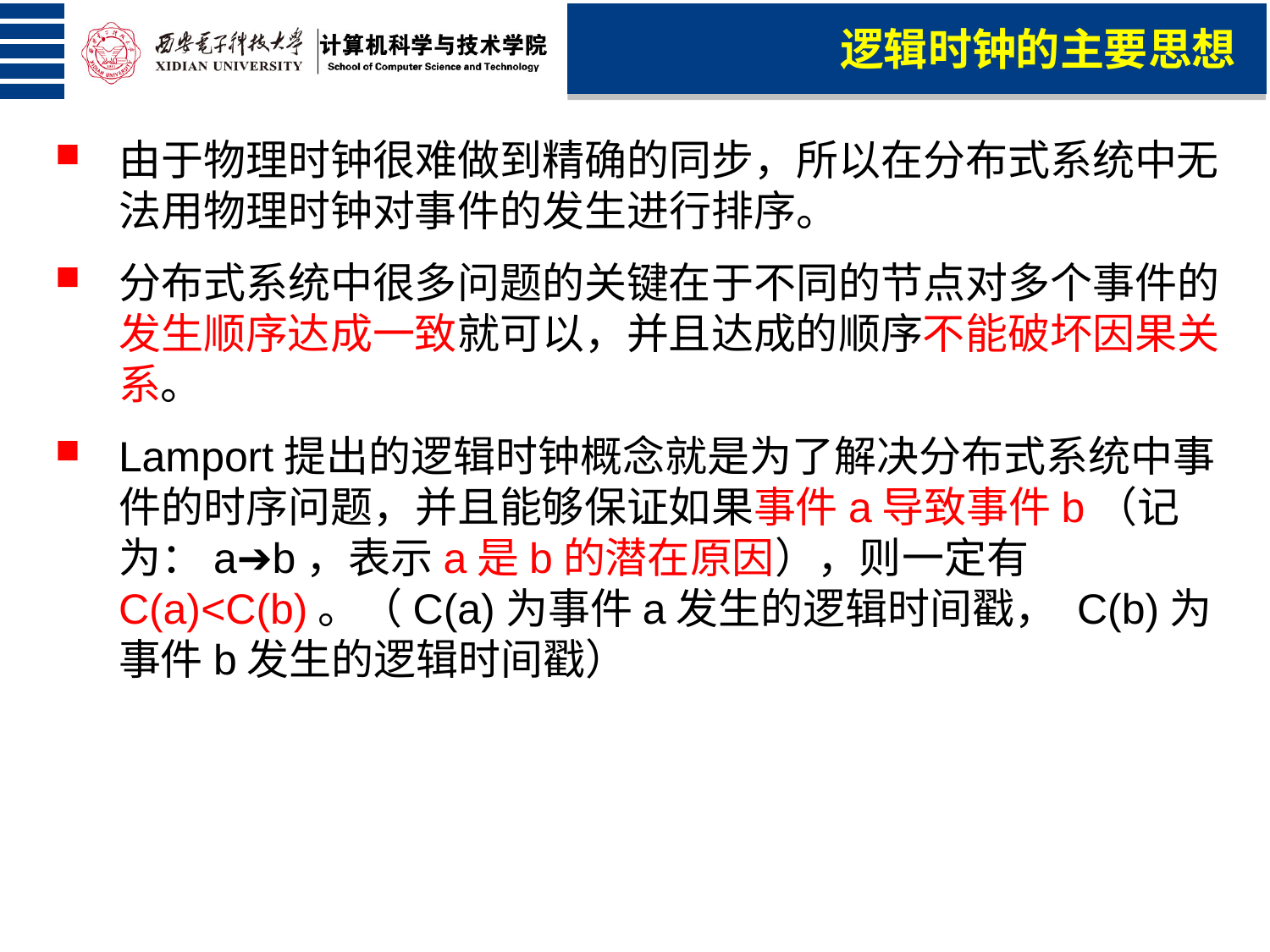

逻辑时钟的主要思想
由于物理时钟很难做到精确的同步，所以在分布式系统中无法用物理时钟对事件的发生进行排序。
分布式系统中很多问题的关键在于不同的节点对多个事件的发生顺序达成一致就可以，并且达成的顺序不能破坏因果关系。
Lamport提出的逻辑时钟概念就是为了解决分布式系统中事件的时序问题，并且能够保证如果事件a导致事件b（记为：a➔b，表示a是b的潜在原因），则一定有C(a)<C(b)。（C(a)为事件a发生的逻辑时间戳， C(b)为事件b发生的逻辑时间戳）